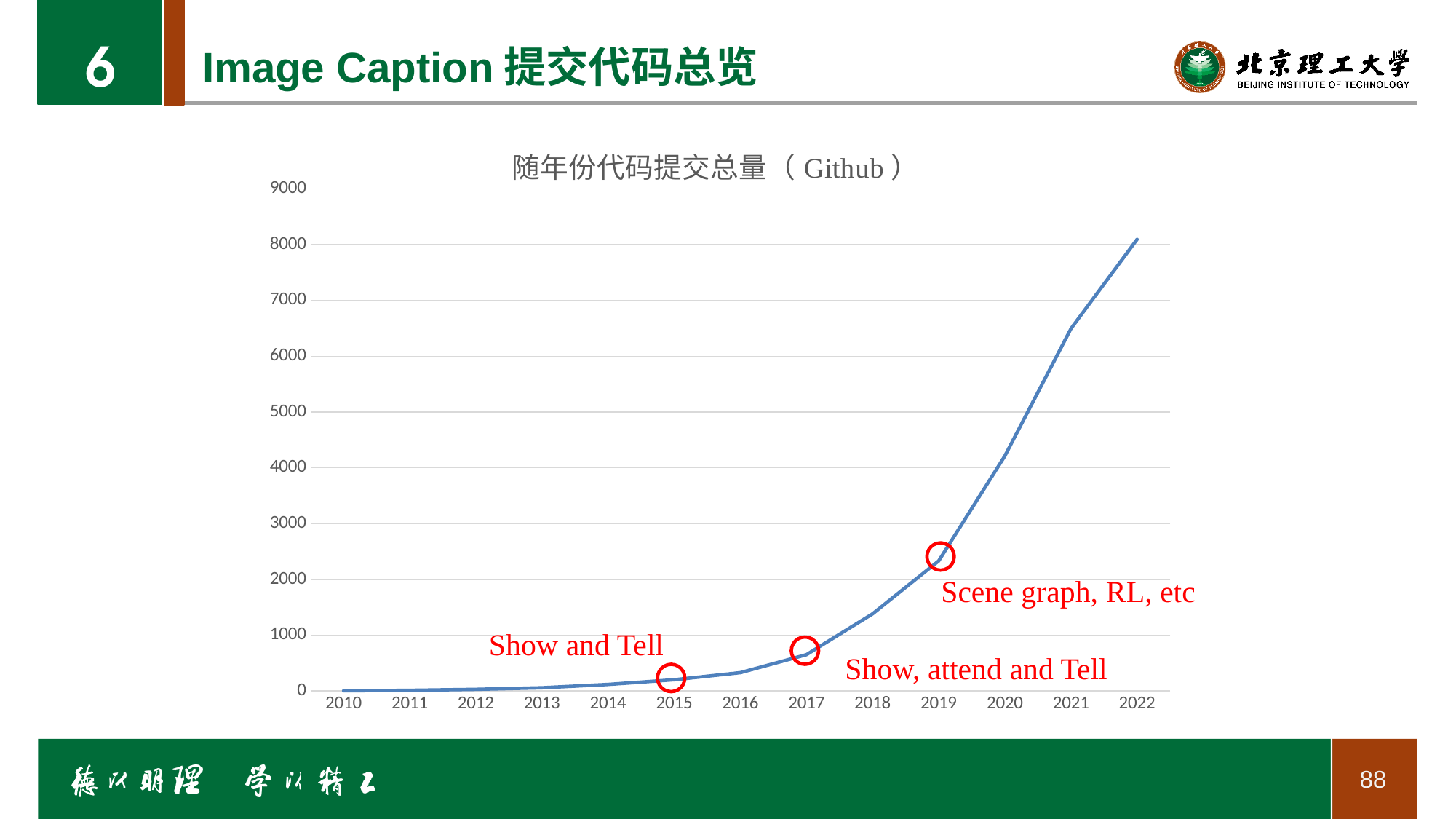

6
Image Caption提交代码总览

### Chart: 随年份代码提交总量（Github）

| Category | 随年份代码提交总量 |
|---|---|
| 2010 | 2.0 |
| 2011 | 11.0 |
| 2012 | 28.0 |
| 2013 | 57.0 |
| 2014 | 116.0 |
| 2015 | 200.0 |
| 2016 | 327.0 |
| 2017 | 649.0 |
| 2018 | 1381.0 |
| 2019 | 2330.0 |
| 2020 | 4210.0 |
| 2021 | 6494.0 |
| 2022 | 8094.0 |
Scene graph, RL, etc
Show and Tell

Show, attend and Tell

88